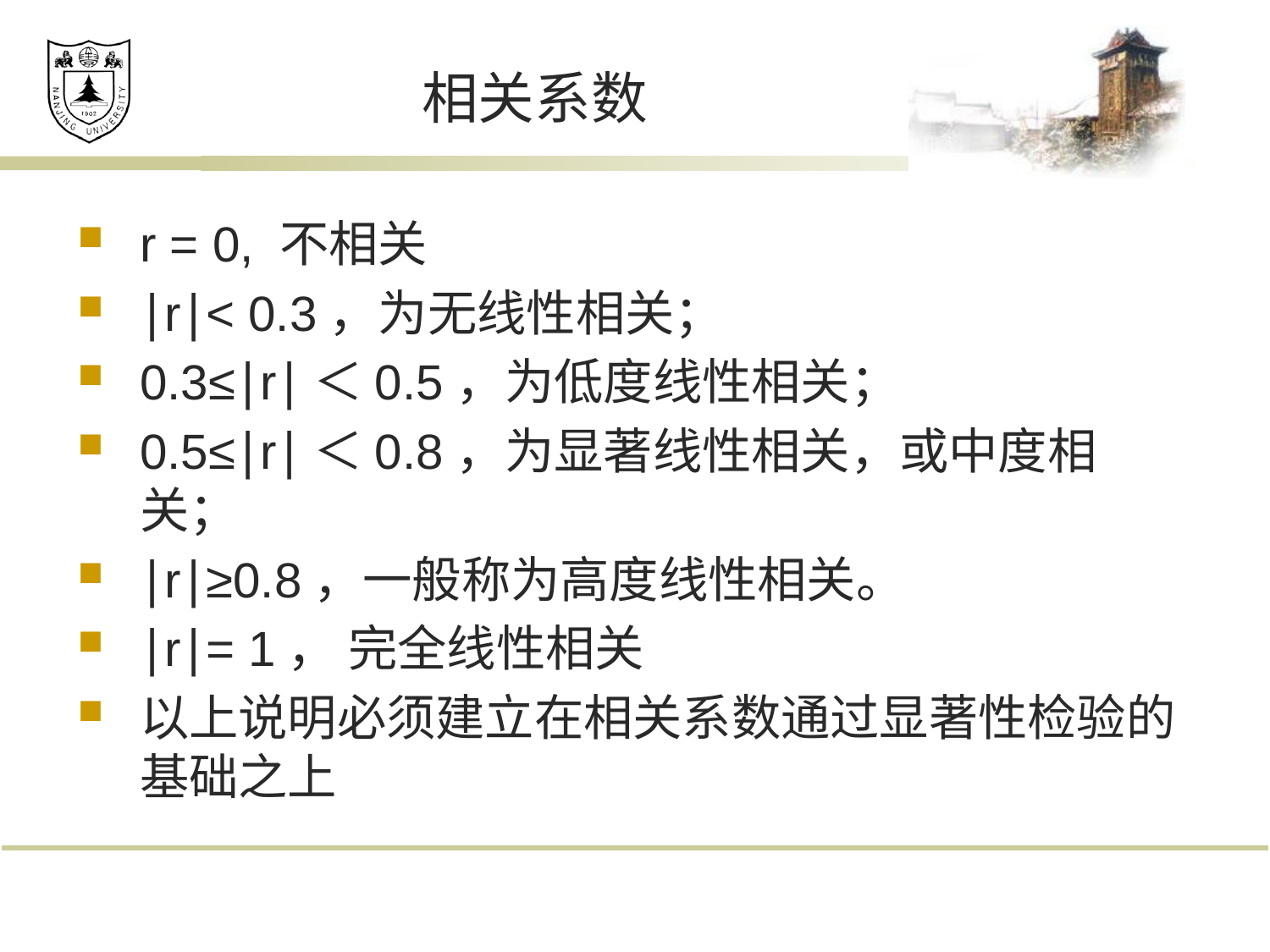

# 相关系数
r = 0, 不相关
∣r∣< 0.3，为无线性相关；
0.3≤∣r∣＜0.5，为低度线性相关；
0.5≤∣r∣＜0.8，为显著线性相关，或中度相关；
∣r∣≥0.8，一般称为高度线性相关。
∣r∣= 1， 完全线性相关
以上说明必须建立在相关系数通过显著性检验的基础之上